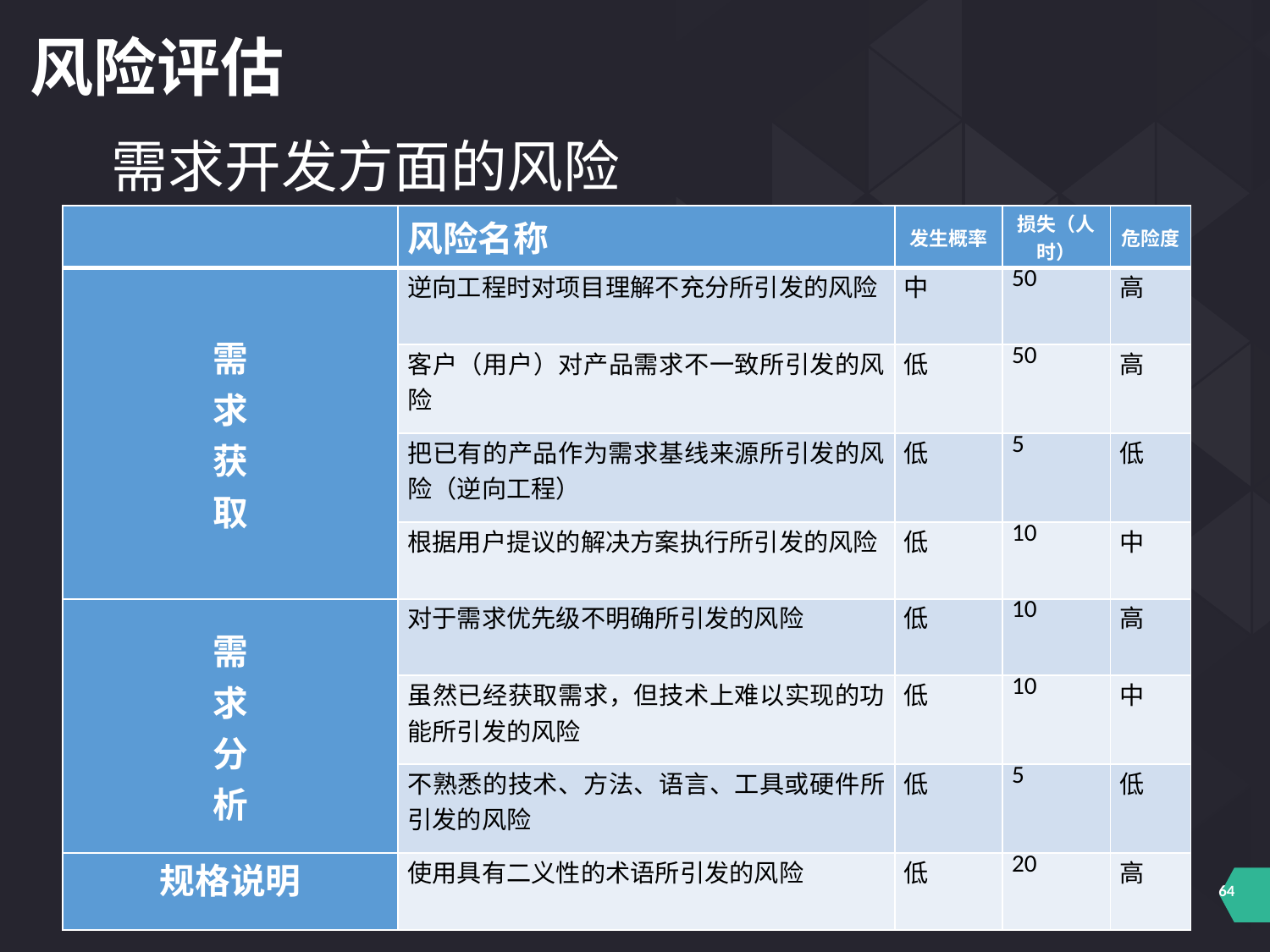

风险评估
需求开发方面的风险
|  | 风险名称 | 发生概率 | 损失（人时） | 危险度 |
| --- | --- | --- | --- | --- |
| 需 求 获 取 | 逆向工程时对项目理解不充分所引发的风险 | 中 | 50 | 高 |
|  | 客户（用户）对产品需求不一致所引发的风险 | 低 | 50 | 高 |
|  | 把已有的产品作为需求基线来源所引发的风险（逆向工程） | 低 | 5 | 低 |
|  | 根据用户提议的解决方案执行所引发的风险 | 低 | 10 | 中 |
| 需 求 分 析 | 对于需求优先级不明确所引发的风险 | 低 | 10 | 高 |
|  | 虽然已经获取需求，但技术上难以实现的功能所引发的风险 | 低 | 10 | 中 |
|  | 不熟悉的技术、方法、语言、工具或硬件所引发的风险 | 低 | 5 | 低 |
| 规格说明 | 使用具有二义性的术语所引发的风险 | 低 | 20 | 高 |